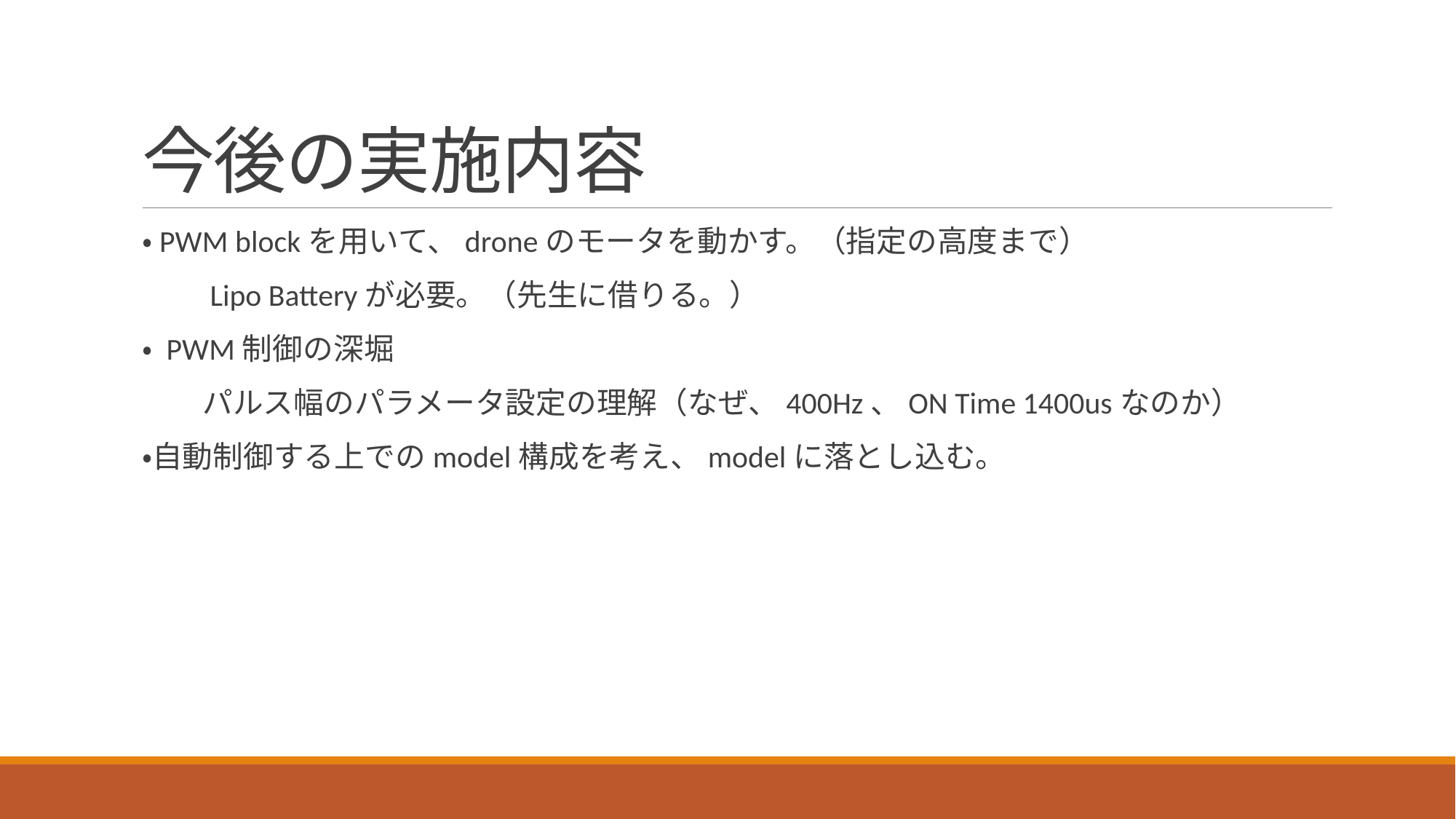

# 今後の実施内容
・PWM blockを用いて、droneのモータを動かす。（指定の高度まで）
　　Lipo Batteryが必要。（先生に借りる。）
・ PWM制御の深堀
　　パルス幅のパラメータ設定の理解（なぜ、400Hz、ON Time 1400usなのか）
・自動制御する上でのmodel構成を考え、modelに落とし込む。